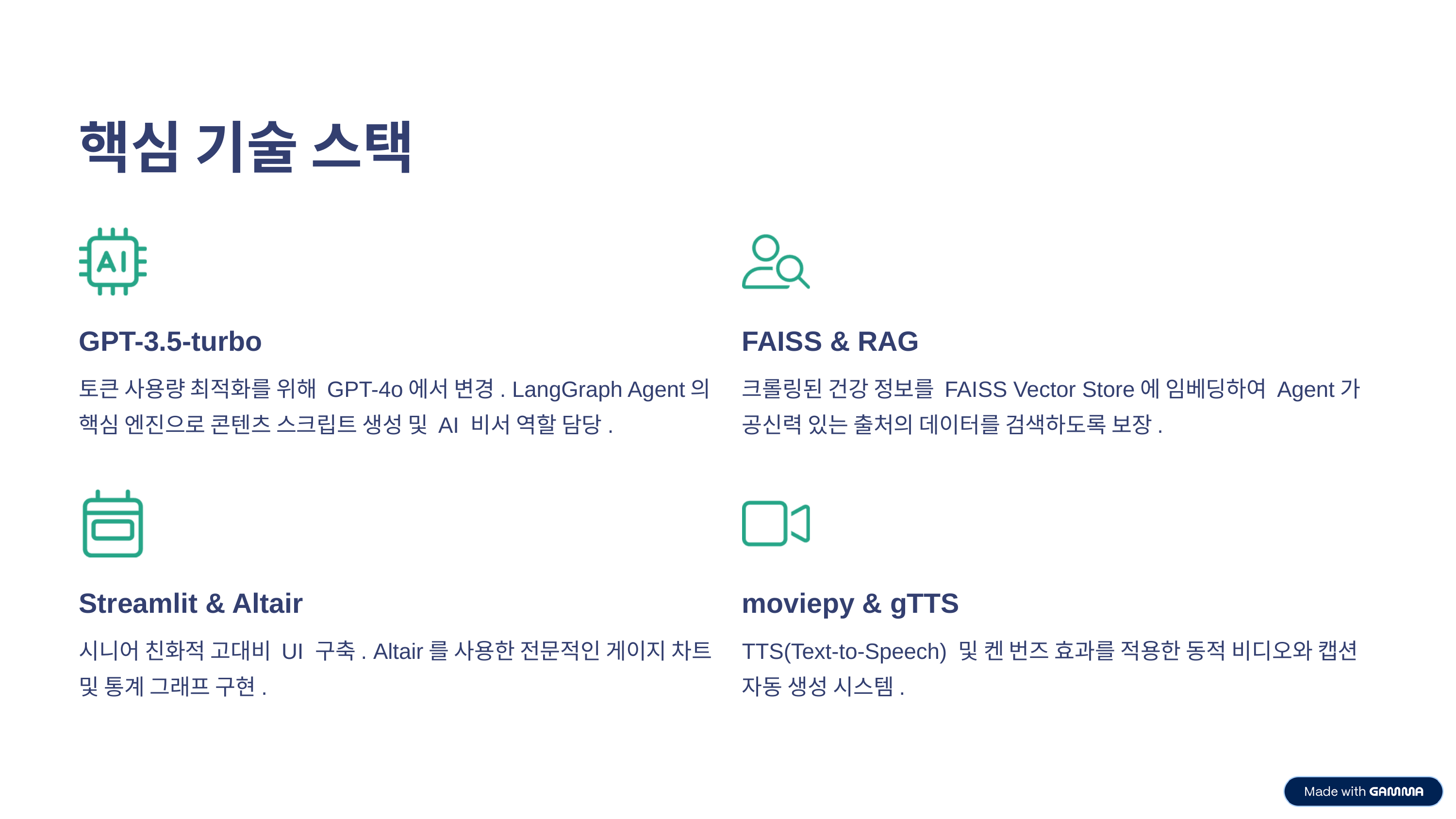

핵심 기술 스택

GPT-3.5-turbo
FAISS & RAG
토큰 사용량 최적화를 위해 GPT-4o에서 변경. LangGraph Agent의 핵심 엔진으로 콘텐츠 스크립트 생성 및 AI 비서 역할 담당.
크롤링된 건강 정보를 FAISS Vector Store에 임베딩하여 Agent가 공신력 있는 출처의 데이터를 검색하도록 보장.

Streamlit & Altair
moviepy & gTTS
시니어 친화적 고대비 UI 구축. Altair를 사용한 전문적인 게이지 차트 및 통계 그래프 구현.
TTS(Text-to-Speech) 및 켄 번즈 효과를 적용한 동적 비디오와 캡션 자동 생성 시스템.